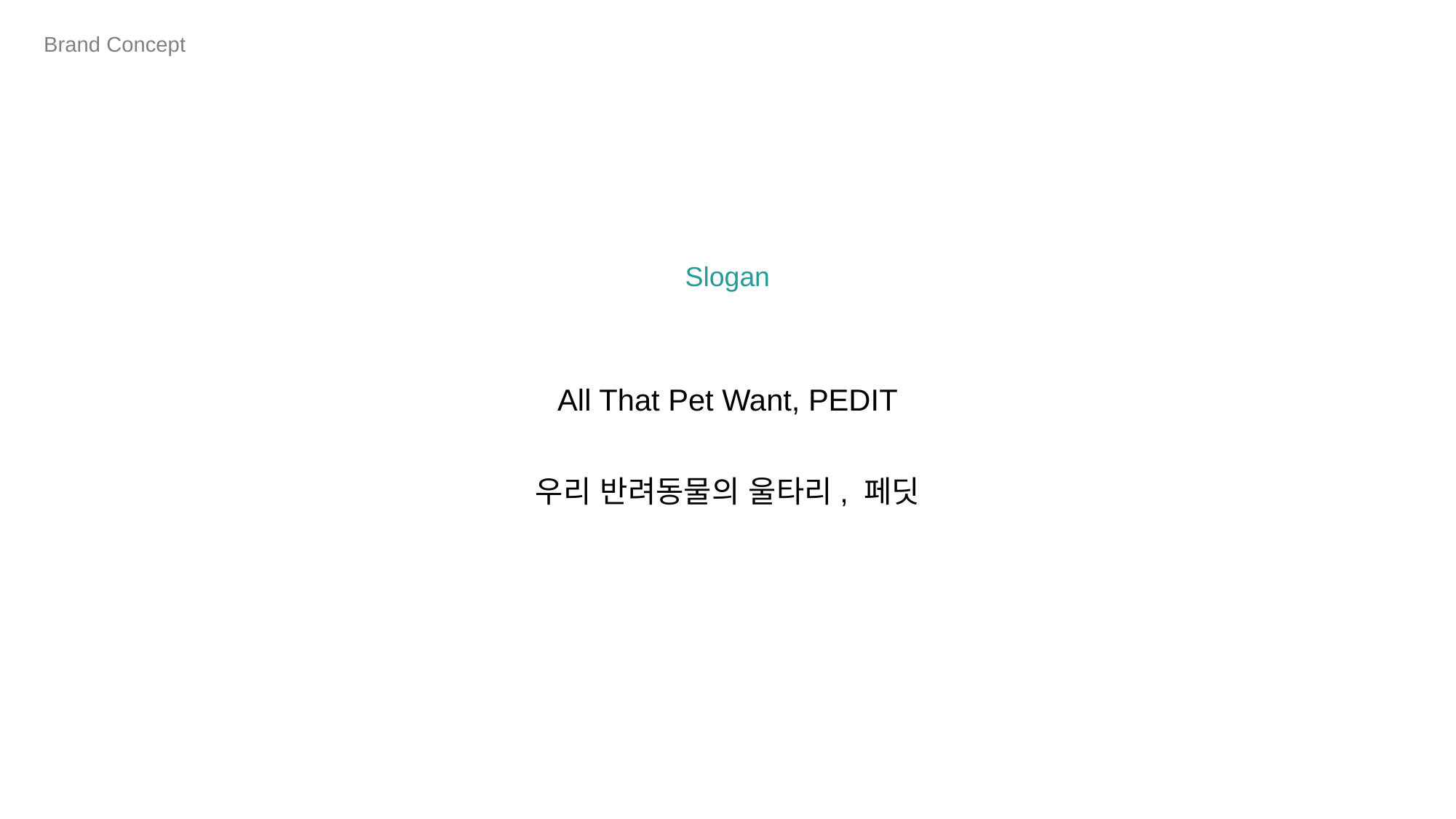

Brand Concept
Slogan
All That Pet Want, PEDIT
우리 반려동물의 울타리, 페딧